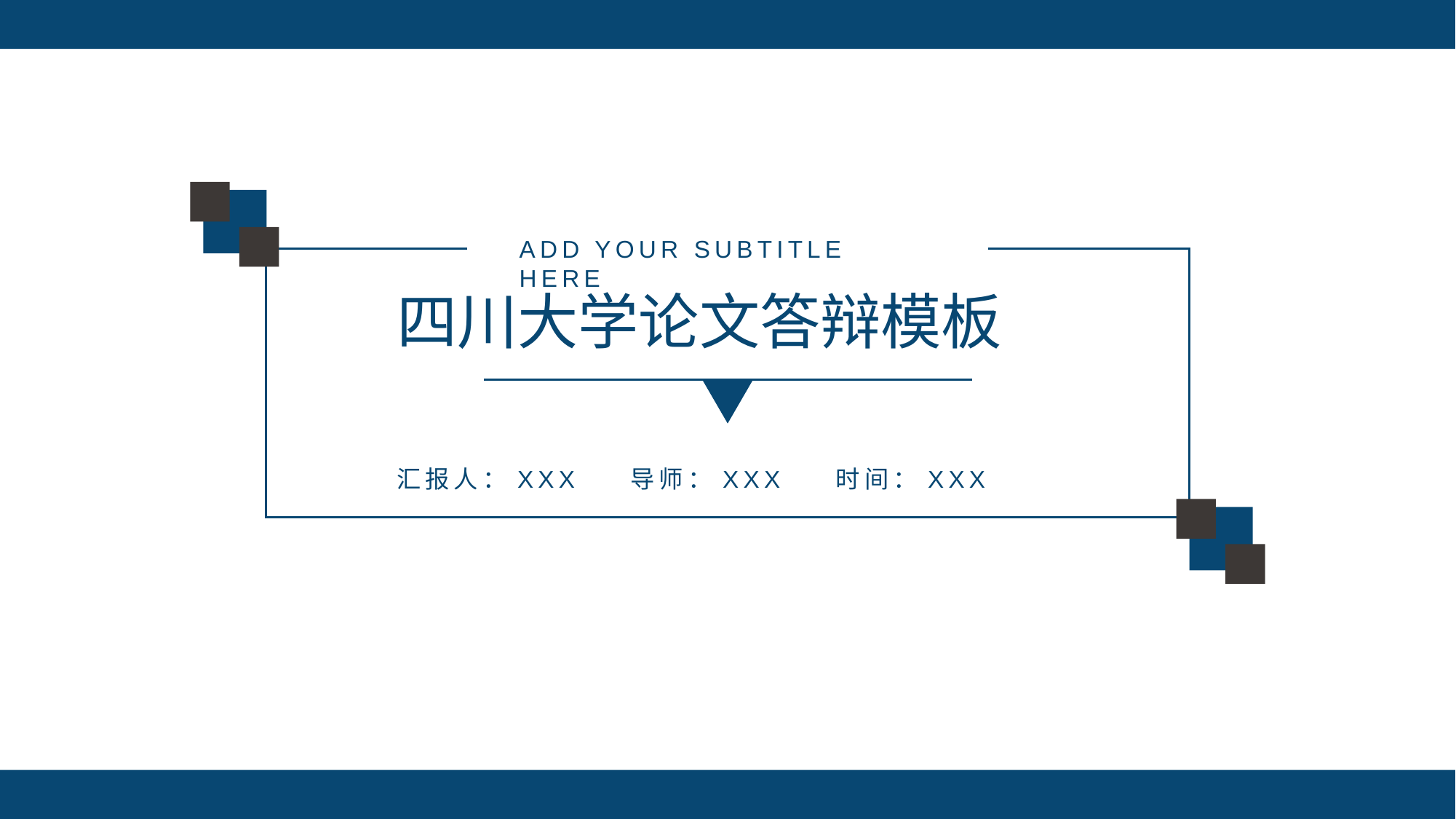

ADD YOUR SUBTITLE HERE
四川大学论文答辩模板

汇报人：XXX    导师：XXX    时间：XXX